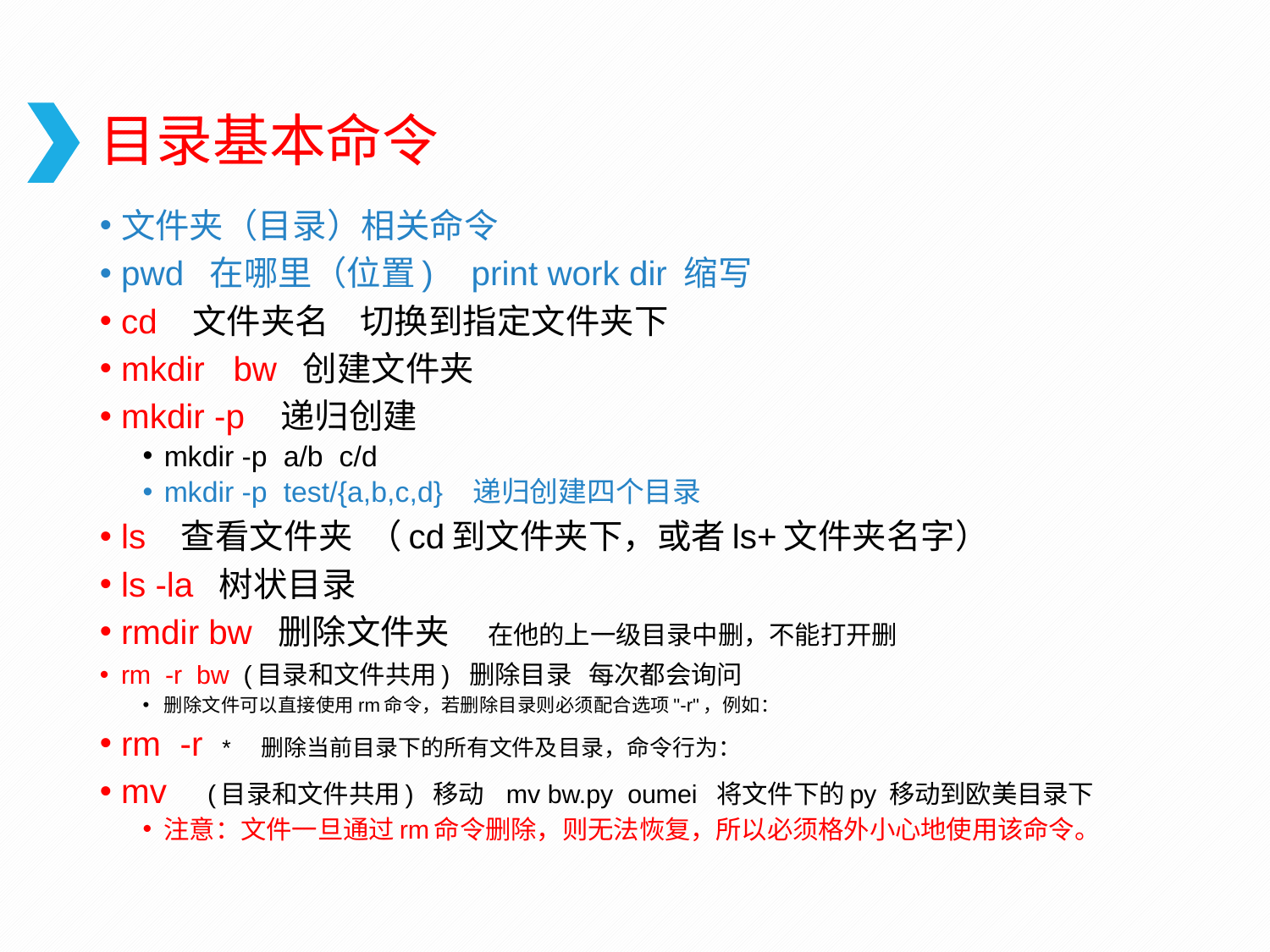

# 目录基本命令
文件夹（目录）相关命令
pwd  在哪里（位置)    print work dir 缩写
cd   文件夹名    切换到指定文件夹下
mkdir   bw  创建文件夹
mkdir -p   递归创建
mkdir -p  a/b  c/d
mkdir -p  test/{a,b,c,d}   递归创建四个目录
ls   查看文件夹  （cd到文件夹下，或者ls+文件夹名字）
ls -la  树状目录
rmdir bw  删除文件夹     在他的上一级目录中删，不能打开删
rm  -r  bw  (目录和文件共用)  删除目录   每次都会询问
删除文件可以直接使用rm命令，若删除目录则必须配合选项"-r"，例如：
rm  -r  *    删除当前目录下的所有文件及目录，命令行为：
mv     (目录和文件共用)  移动   mv bw.py  oumei  将文件下的py 移动到欧美目录下
注意：文件一旦通过rm命令删除，则无法恢复，所以必须格外小心地使用该命令。